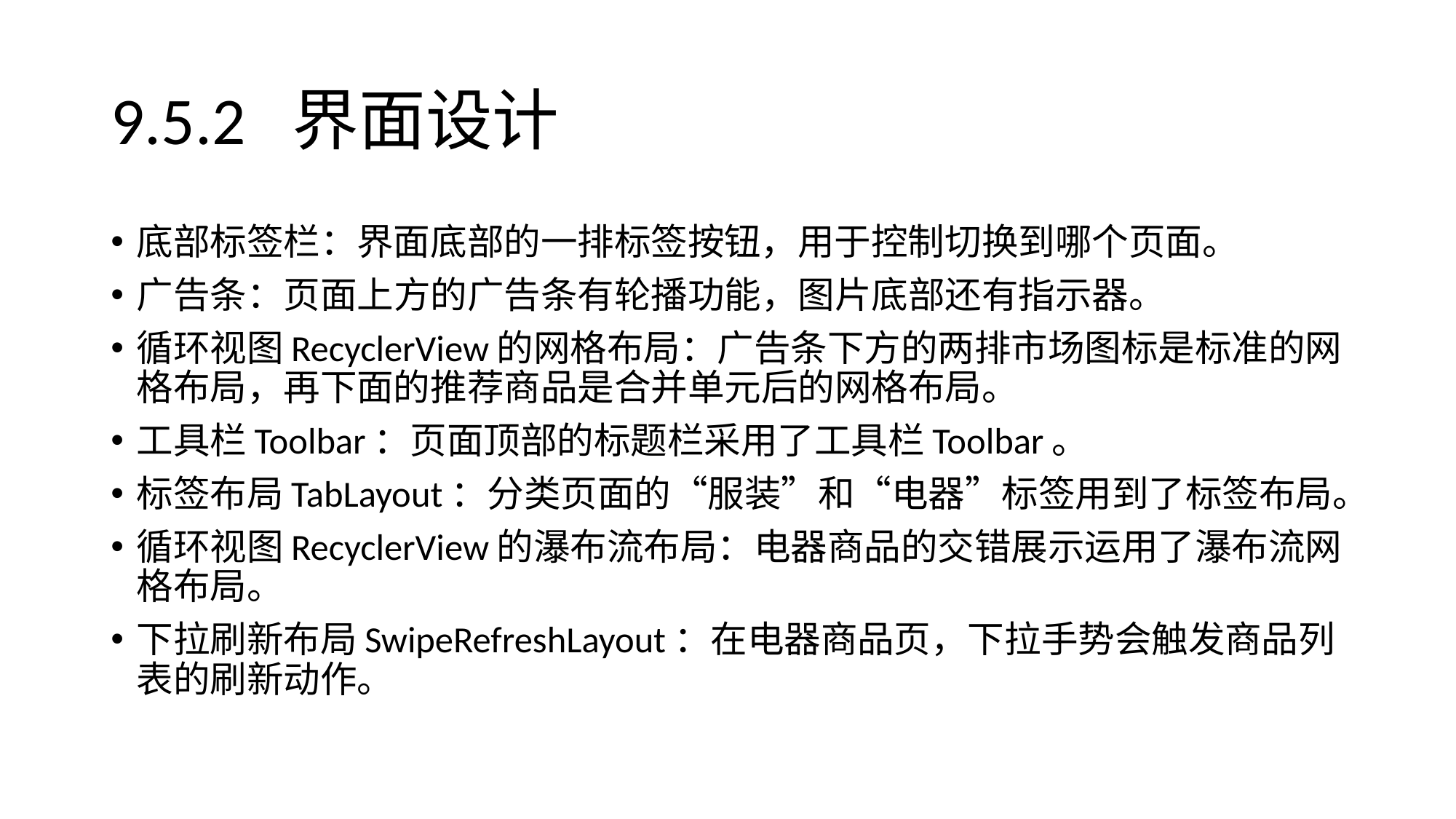

# 9.5.2  界面设计
底部标签栏：界面底部的一排标签按钮，用于控制切换到哪个页面。
广告条：页面上方的广告条有轮播功能，图片底部还有指示器。
循环视图RecyclerView的网格布局：广告条下方的两排市场图标是标准的网格布局，再下面的推荐商品是合并单元后的网格布局。
工具栏Toolbar：页面顶部的标题栏采用了工具栏Toolbar。
标签布局TabLayout：分类页面的“服装”和“电器”标签用到了标签布局。
循环视图RecyclerView的瀑布流布局：电器商品的交错展示运用了瀑布流网格布局。
下拉刷新布局SwipeRefreshLayout：在电器商品页，下拉手势会触发商品列表的刷新动作。